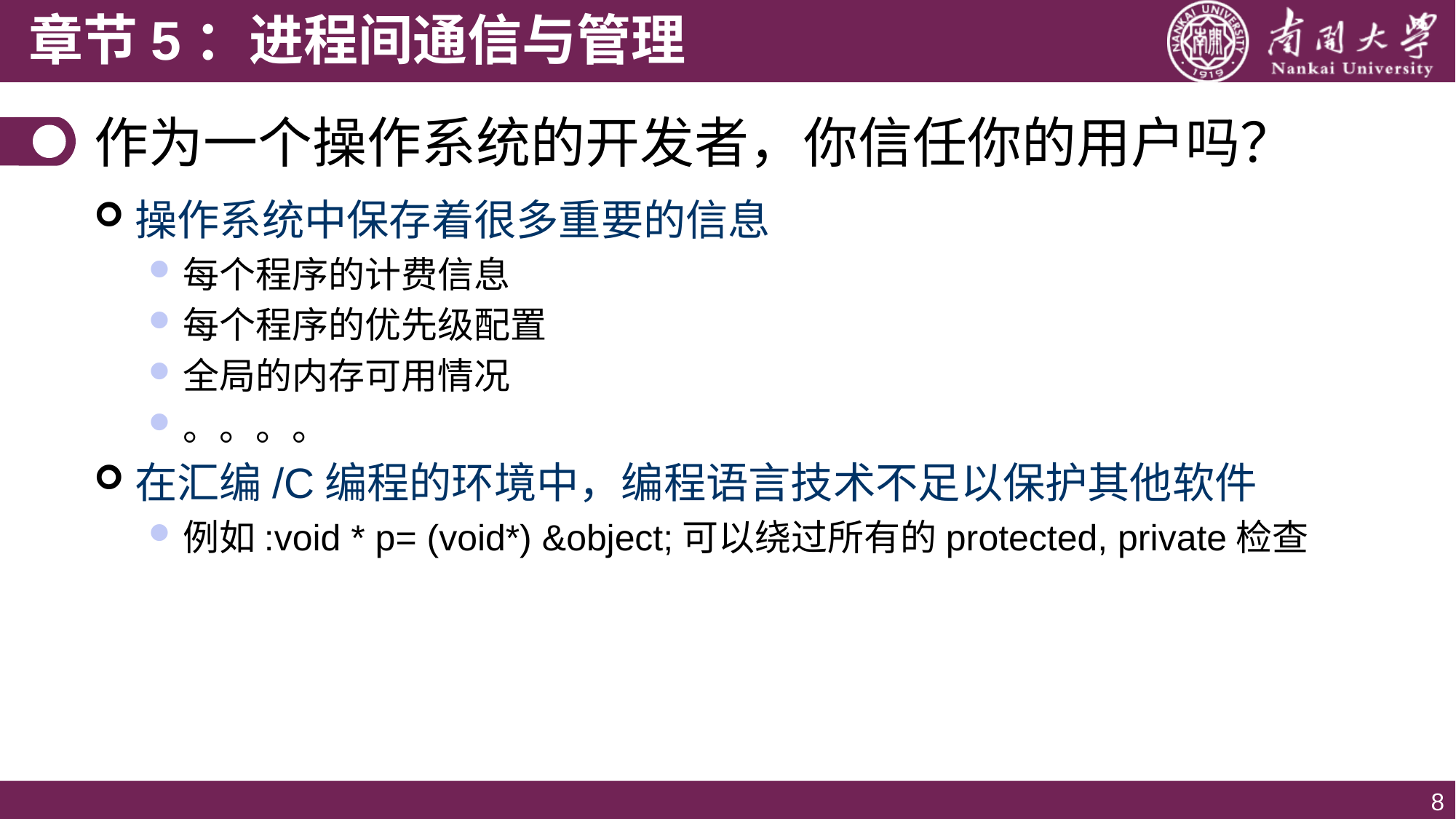

# 作为一个操作系统的开发者，你信任你的用户吗？
操作系统中保存着很多重要的信息
每个程序的计费信息
每个程序的优先级配置
全局的内存可用情况
。。。。
在汇编/C编程的环境中，编程语言技术不足以保护其他软件
例如:void * p= (void*) &object;可以绕过所有的protected, private检查
8